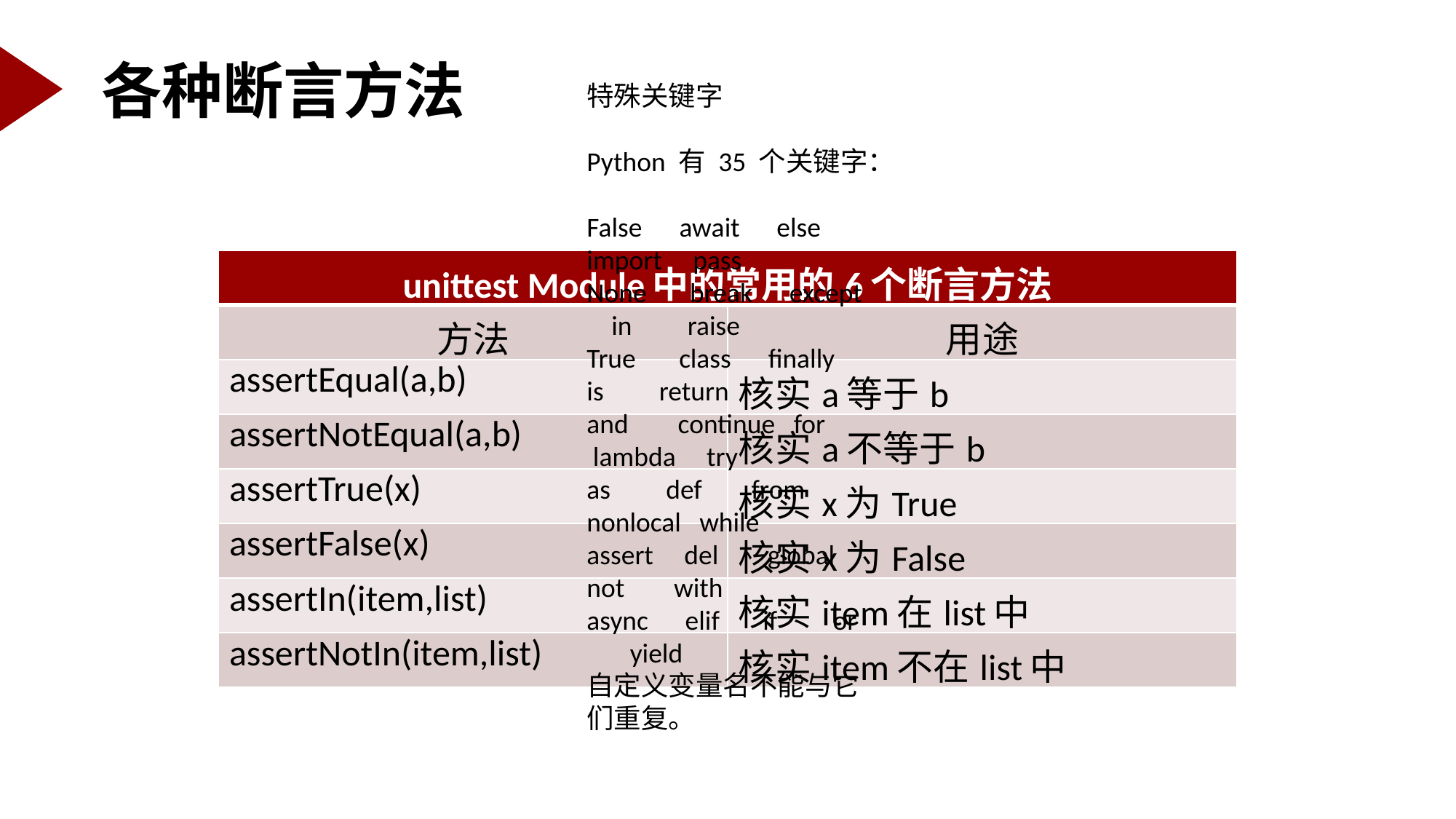

各种断言方法

特殊关键字

Python 有 35 个关键字：

False      await      else       import     pass
None       break      except     in         raise
True       class      finally    is         return
and        continue   for        lambda     try
as         def        from       nonlocal   while
assert     del        global     not        with
async      elif       if         or         yield
自定义变量名不能与它们重复。
| unittest Module中的常用的6个断言方法 |  |
| --- | --- |
| 方法 | 用途 |
| assertEqual(a,b) | 核实a等于b |
| assertNotEqual(a,b) | 核实a不等于b |
| assertTrue(x) | 核实x为True |
| assertFalse(x) | 核实x为False |
| assertIn(item,list) | 核实item在list中 |
| assertNotIn(item,list) | 核实item不在list中 |